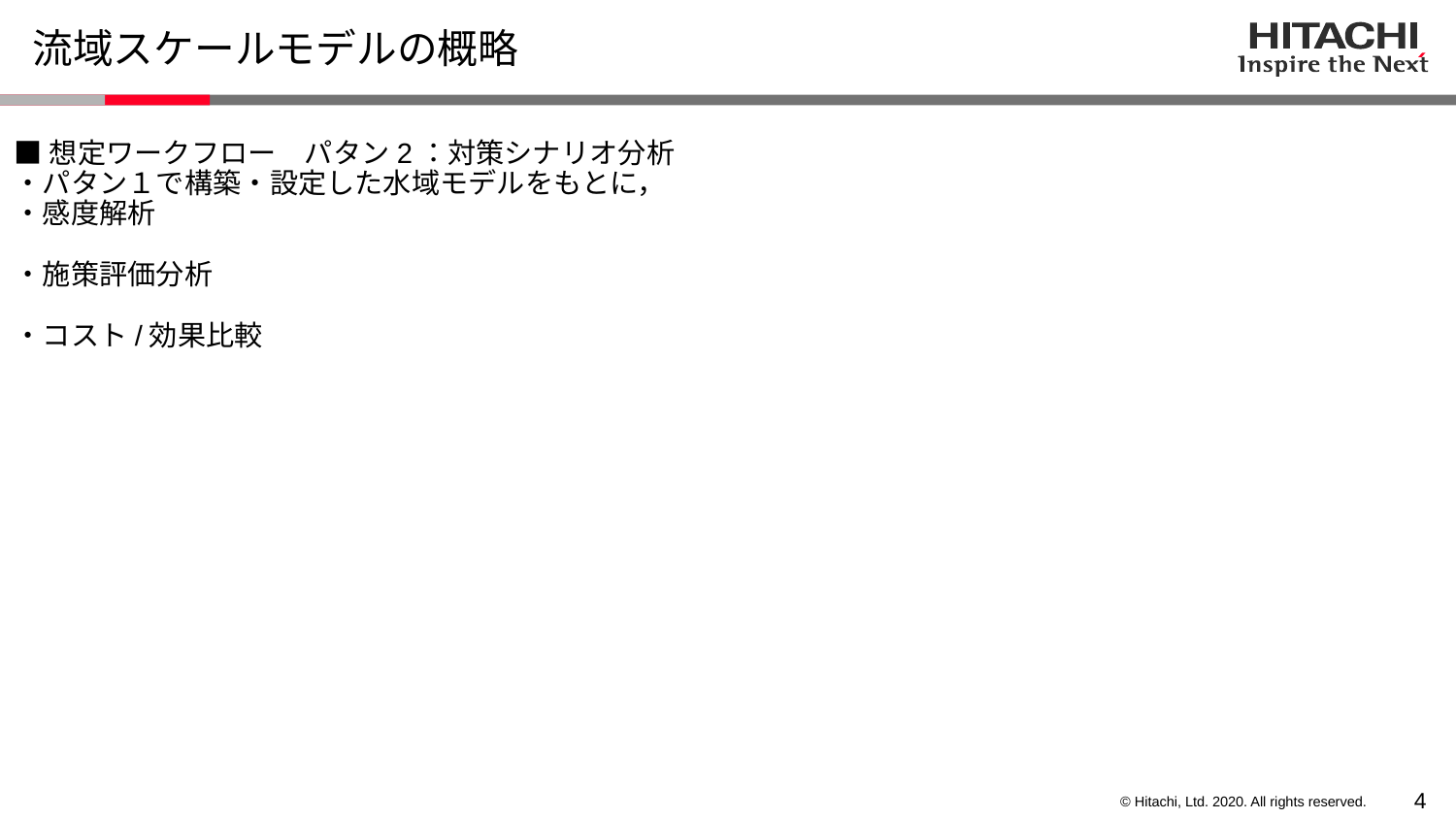

# 流域スケールモデルの概略
■想定ワークフロー　パタン2：対策シナリオ分析
・パタン１で構築・設定した水域モデルをもとに，
・感度解析

・施策評価分析

・コスト/効果比較